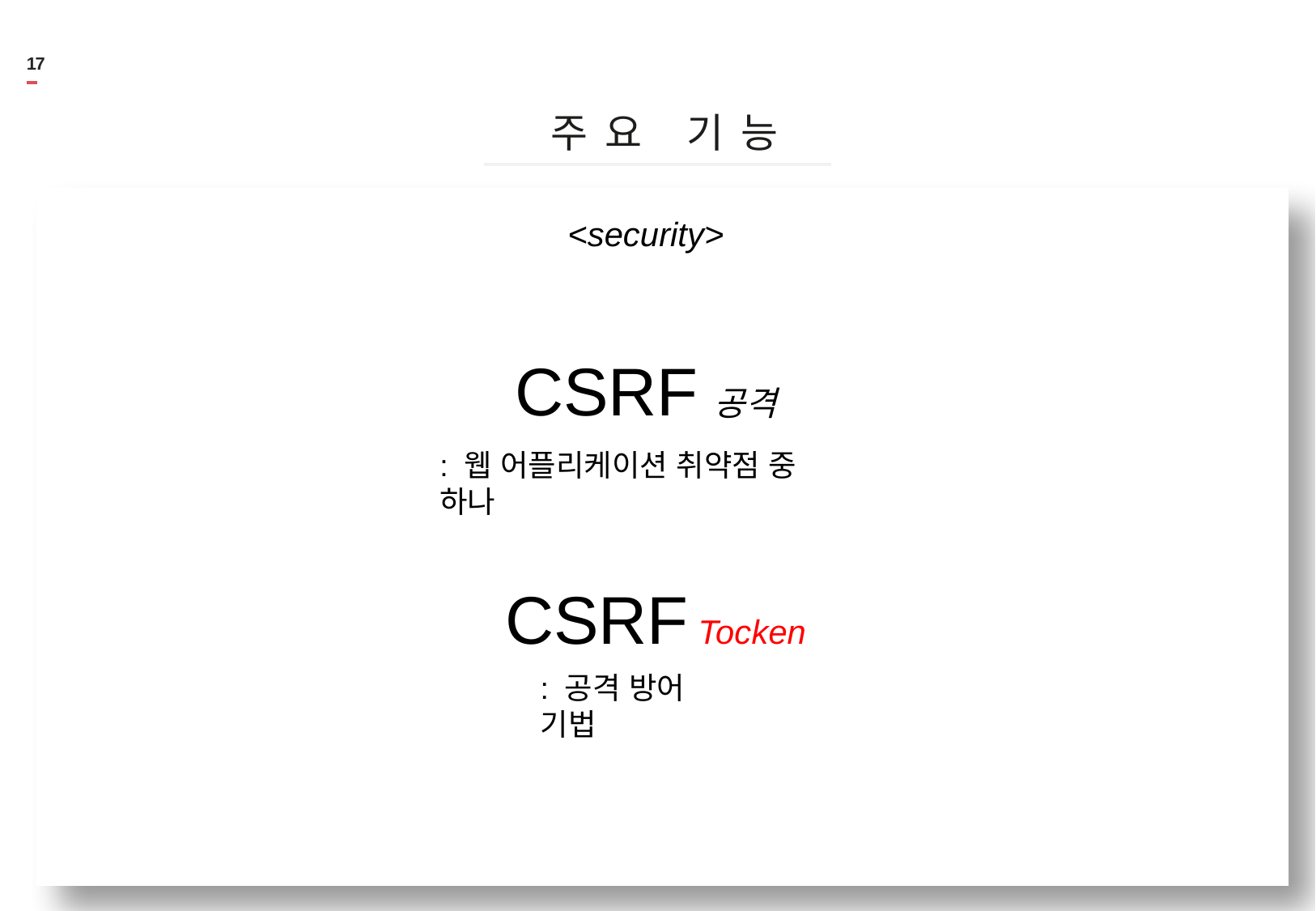

17
주요 기능

<security>
CSRF공격
: 웹 어플리케이션 취약점 중 하나

CSRF Tocken
: 공격 방어 기법